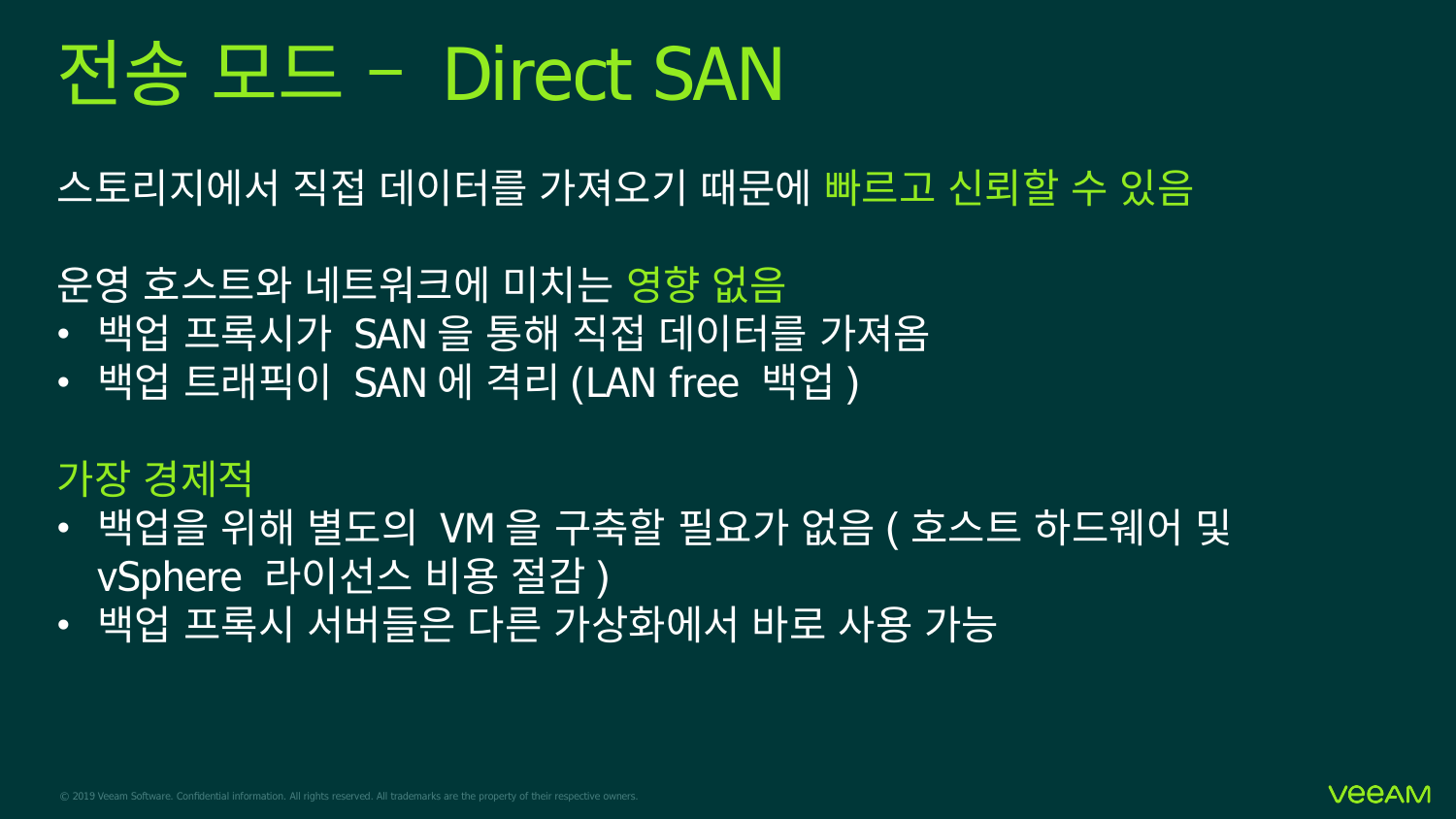

# 전송 모드 – Direct SAN
스토리지에서 직접 데이터를 가져오기 때문에 빠르고 신뢰할 수 있음

운영 호스트와 네트워크에 미치는 영향 없음
백업 프록시가 SAN을 통해 직접 데이터를 가져옴
백업 트래픽이 SAN에 격리(LAN free 백업)

가장 경제적
백업을 위해 별도의 VM을 구축할 필요가 없음(호스트 하드웨어 및 vSphere 라이선스 비용 절감)
백업 프록시 서버들은 다른 가상화에서 바로 사용 가능